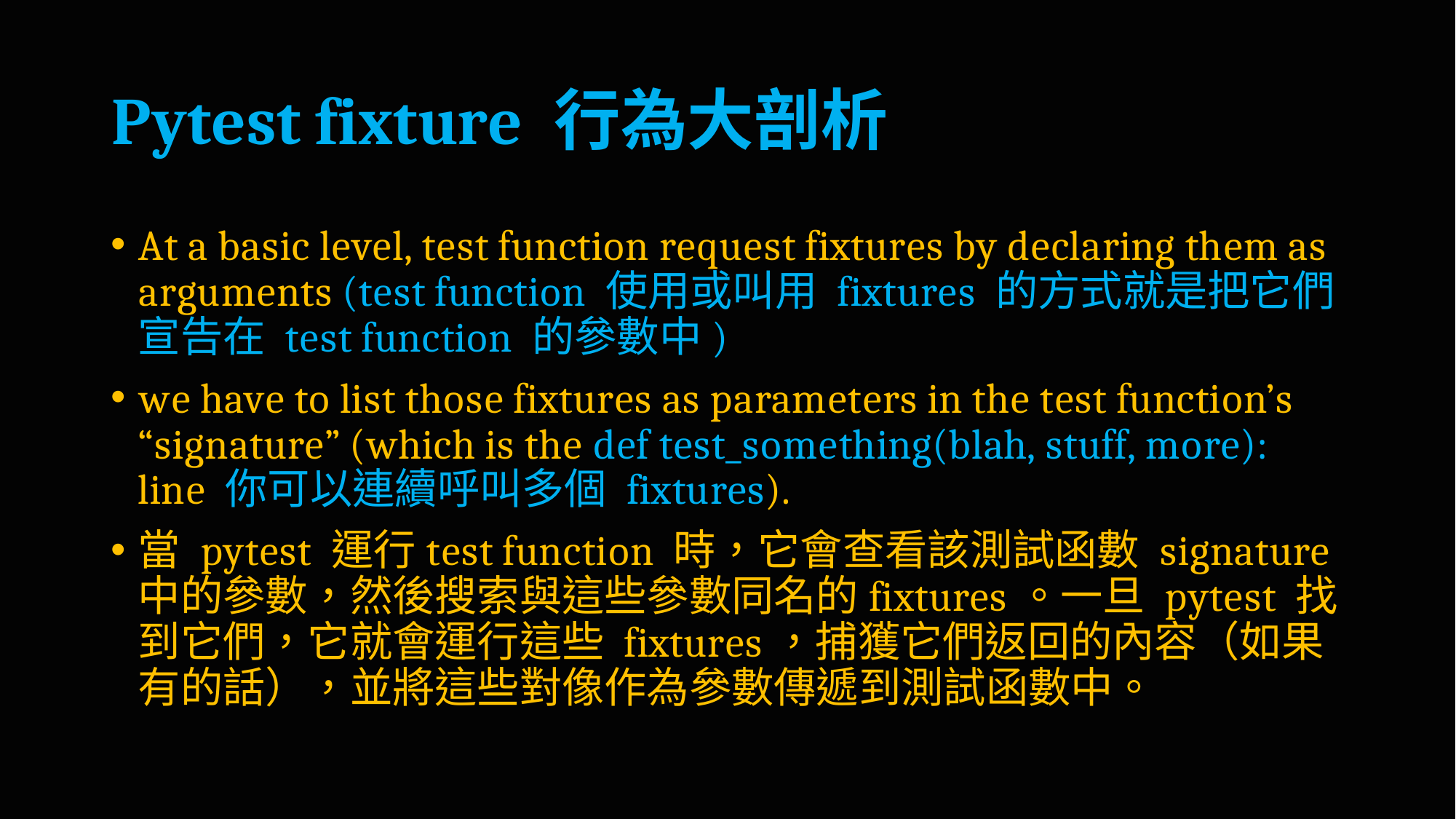

# Pytest fixture 行為大剖析
At a basic level, test function request fixtures by declaring them as arguments (test function 使用或叫用 fixtures 的方式就是把它們宣告在 test function 的參數中)
we have to list those fixtures as parameters in the test function’s “signature” (which is the def test_something(blah, stuff, more): line 你可以連續呼叫多個 fixtures).
當 pytest 運行test function 時，它會查看該測試函數 signature中的參數，然後搜索與這些參數同名的fixtures。一旦 pytest 找到它們，它就會運行這些 fixtures，捕獲它們返回的內容（如果有的話），並將這些對像作為參數傳遞到測試函數中。